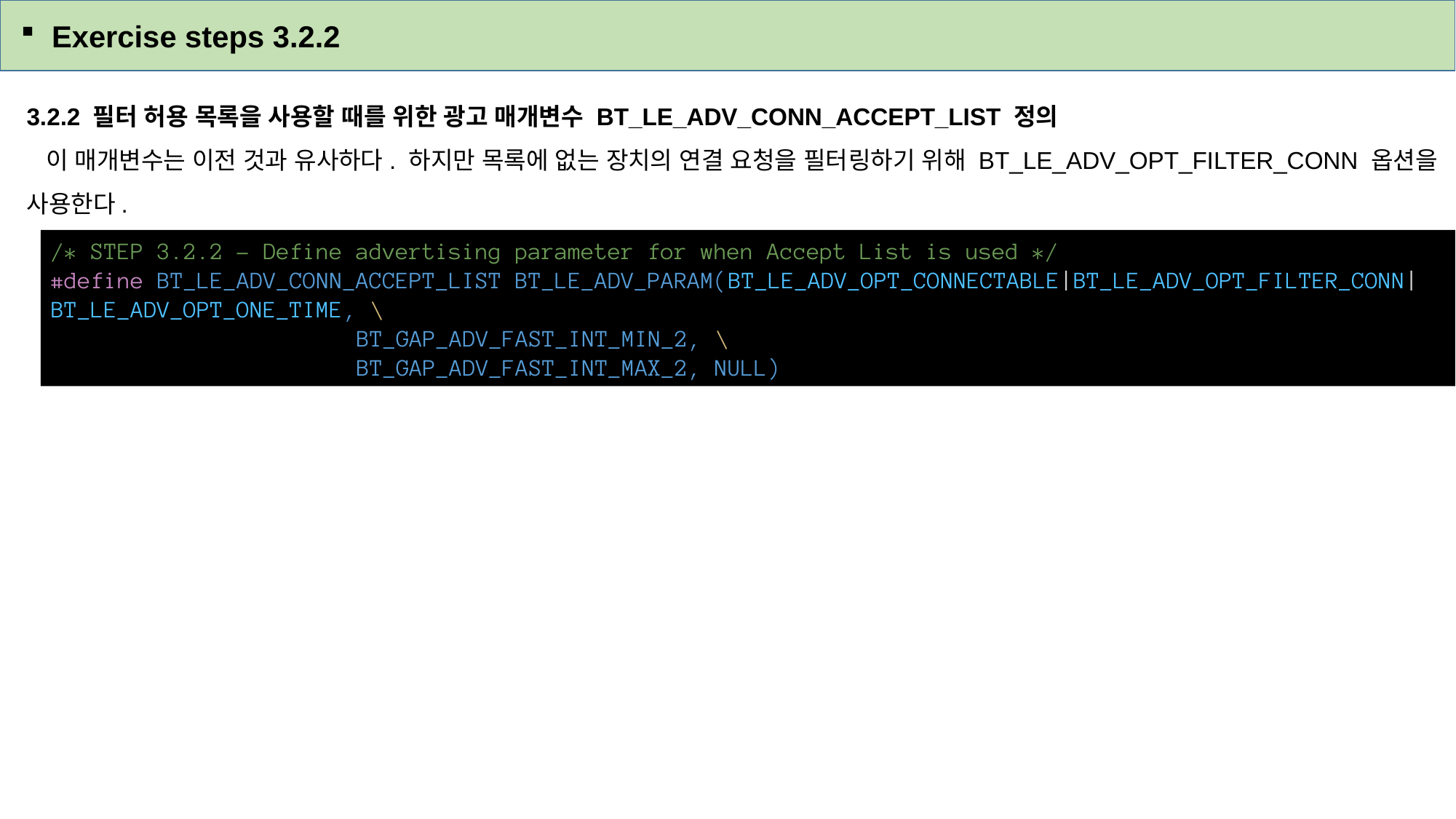

Exercise steps 3.2.2
3.2.2 필터 허용 목록을 사용할 때를 위한 광고 매개변수 BT_LE_ADV_CONN_ACCEPT_LIST 정의
  이 매개변수는 이전 것과 유사하다. 하지만 목록에 없는 장치의 연결 요청을 필터링하기 위해 BT_LE_ADV_OPT_FILTER_CONN 옵션을 사용한다.
/* STEP 3.2.2 - Define advertising parameter for when Accept List is used */
#define BT_LE_ADV_CONN_ACCEPT_LIST BT_LE_ADV_PARAM(BT_LE_ADV_OPT_CONNECTABLE|BT_LE_ADV_OPT_FILTER_CONN|BT_LE_ADV_OPT_ONE_TIME, \
                       BT_GAP_ADV_FAST_INT_MIN_2, \
                       BT_GAP_ADV_FAST_INT_MAX_2, NULL)